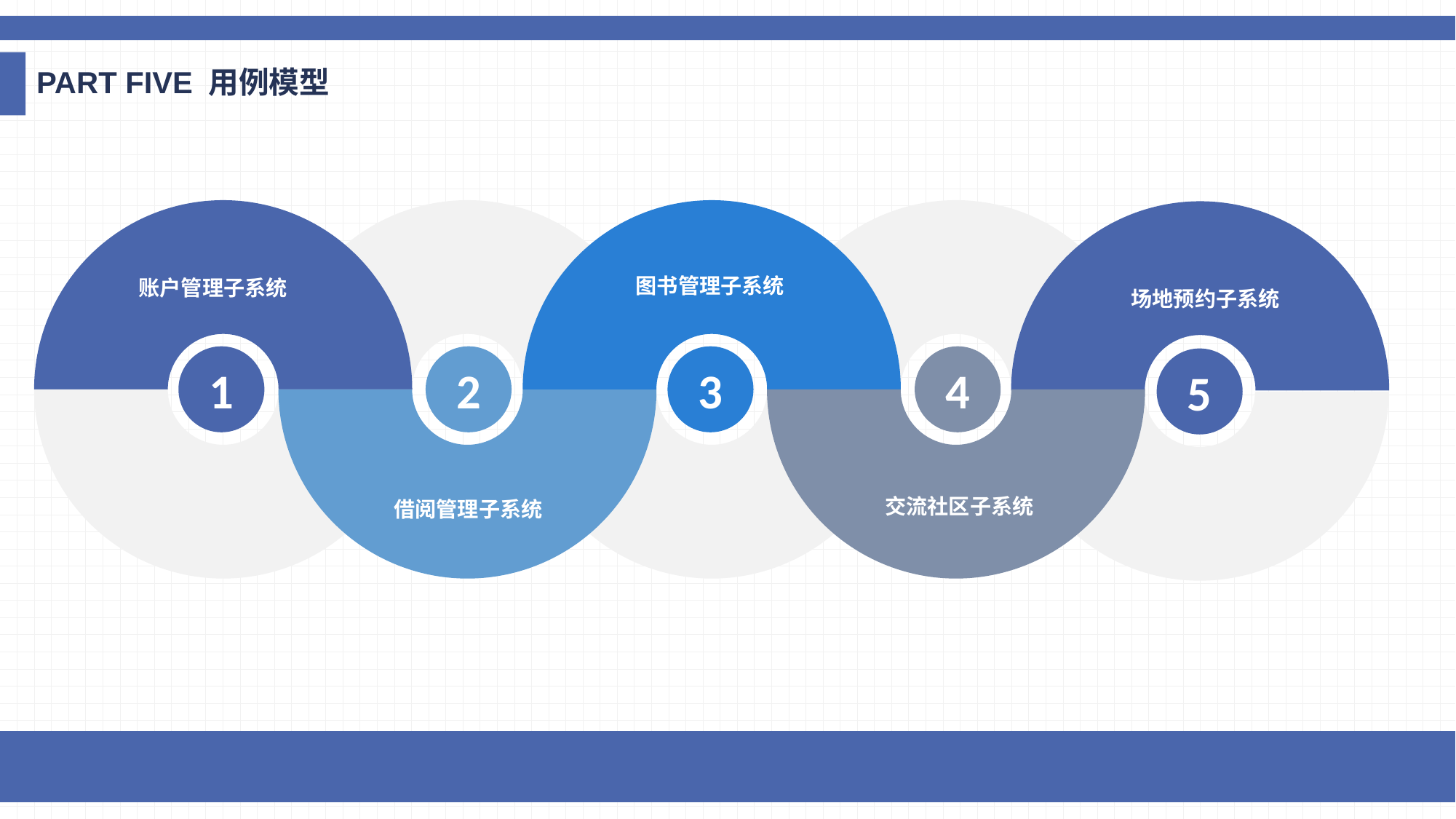

PART FIVE 用例模型

图书管理子系统
账户管理子系统
场地预约子系统
1
2
3
4
5
点击此处添加标题

交流社区子系统
借阅管理子系统
顶部“开始”面板中可以对字体、字号、颜色、行距等进行修改。